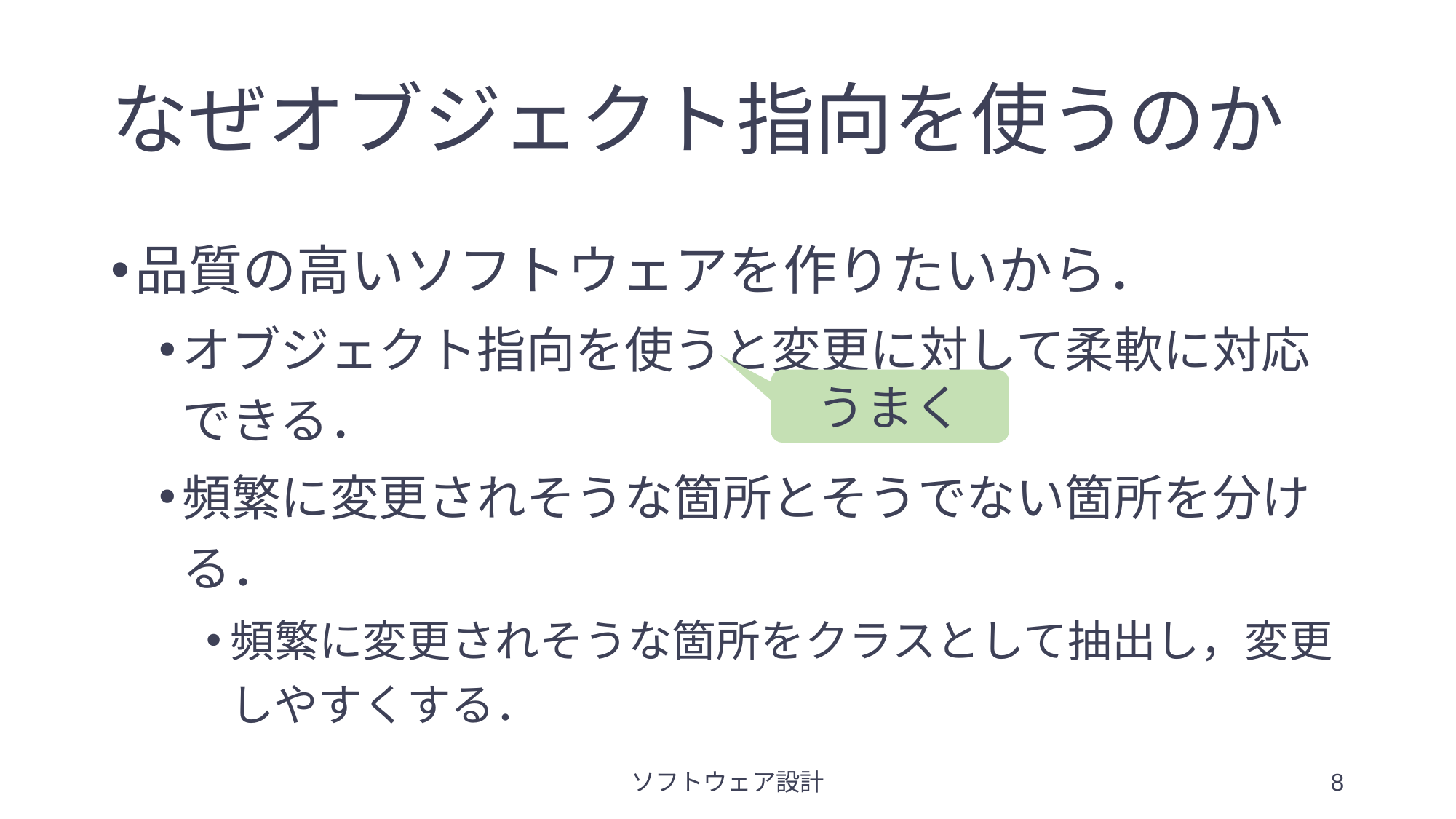

# なぜオブジェクト指向を使うのか
品質の高いソフトウェアを作りたいから．
オブジェクト指向を使うと変更に対して柔軟に対応できる．
頻繁に変更されそうな箇所とそうでない箇所を分ける．
頻繁に変更されそうな箇所をクラスとして抽出し，変更しやすくする．
うまく
ソフトウェア設計
8